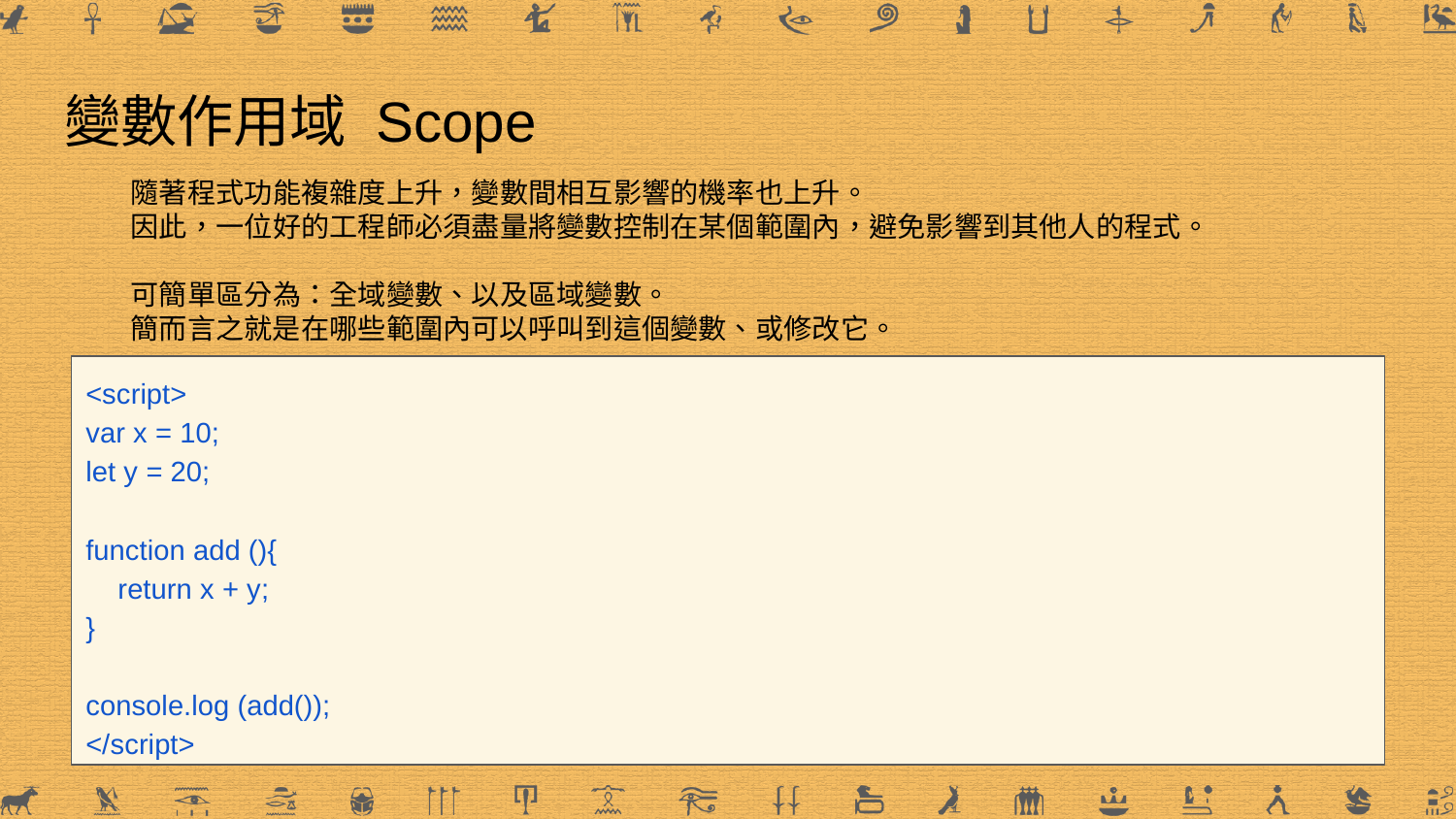

# 變數作用域 Scope
隨著程式功能複雜度上升，變數間相互影響的機率也上升。
因此，一位好的工程師必須盡量將變數控制在某個範圍內，避免影響到其他人的程式。

可簡單區分為：全域變數、以及區域變數。
簡而言之就是在哪些範圍內可以呼叫到這個變數、或修改它。

<script>
var x = 10;
let y = 20;

function add (){
    return x + y;
}

console.log (add());
</script>